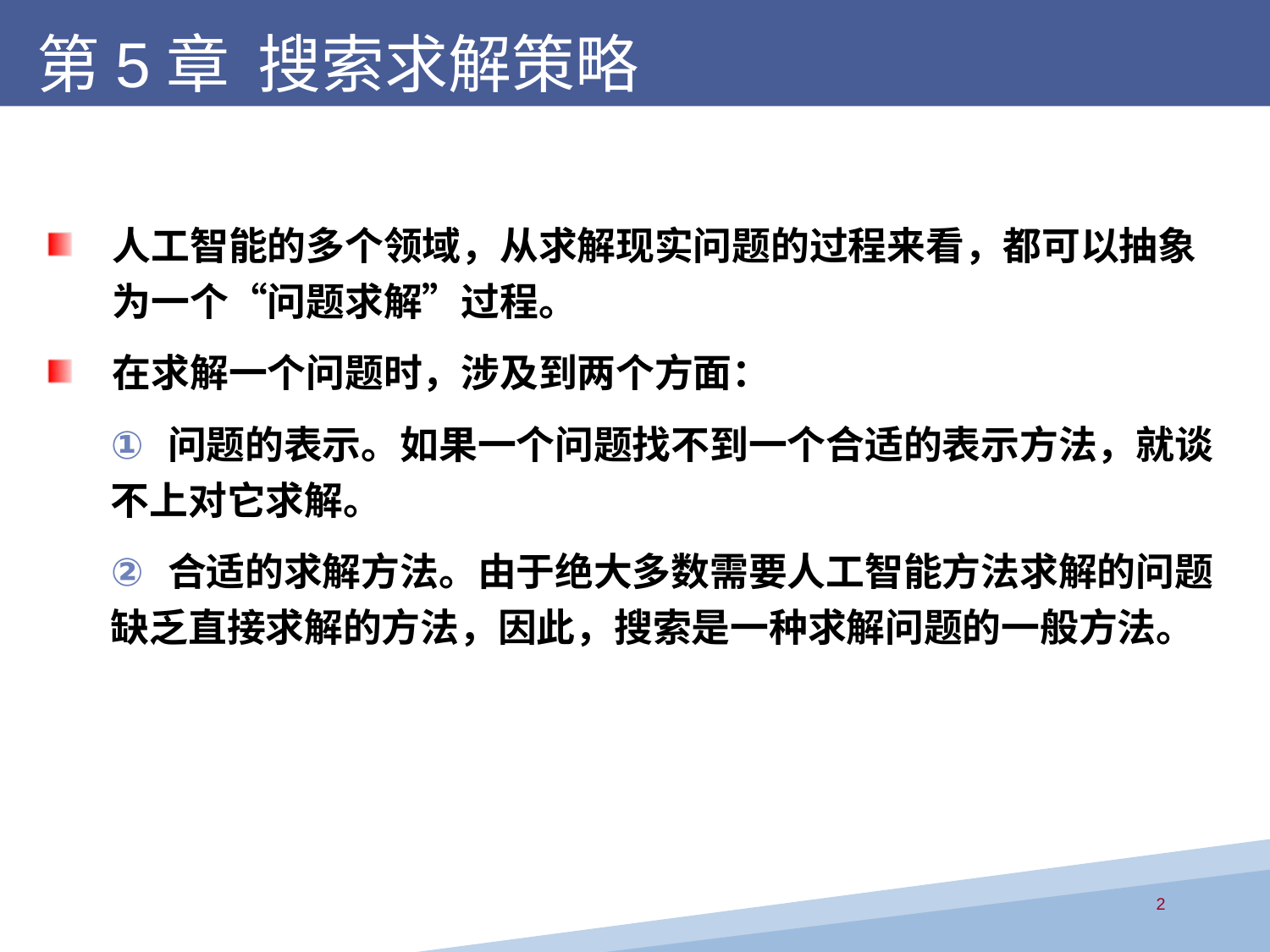

第5章  搜索求解策略
人工智能的多个领域，从求解现实问题的过程来看，都可以抽象为一个“问题求解”过程。
在求解一个问题时，涉及到两个方面：
 问题的表示。如果一个问题找不到一个合适的表示方法，就谈不上对它求解。
 合适的求解方法。由于绝大多数需要人工智能方法求解的问题缺乏直接求解的方法，因此，搜索是一种求解问题的一般方法。

2